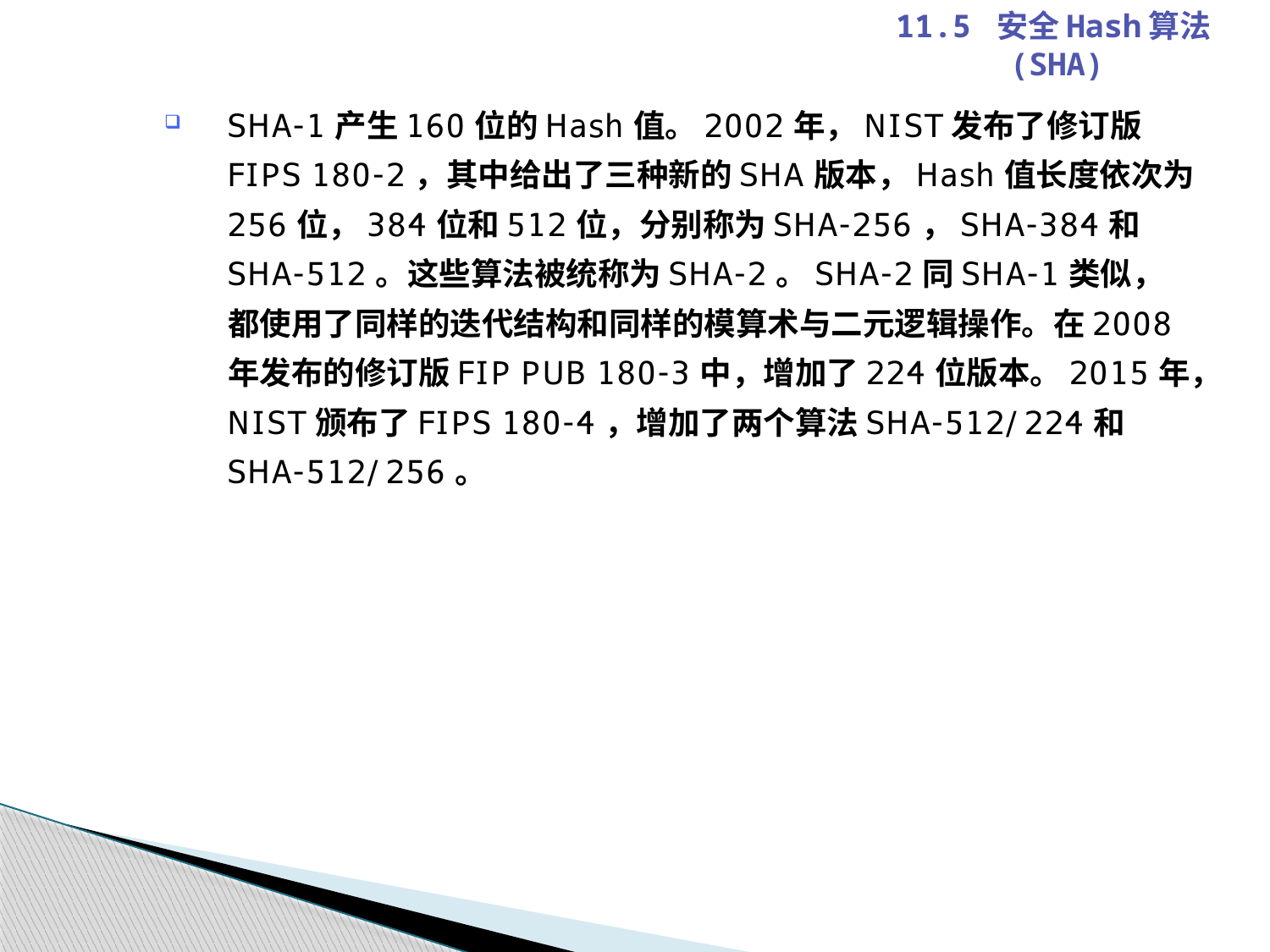

11.5 安全Hash算法(SHA)
SHA-1产生160位的Hash值。2002年，NIST发布了修订版FIPS 180-2，其中给出了三种新的SHA版本，Hash值长度依次为256位，384位和512位，分别称为SHA-256，SHA-384和SHA-512。这些算法被统称为SHA-2。SHA-2同SHA-1类似，都使用了同样的迭代结构和同样的模算术与二元逻辑操作。在2008年发布的修订版FIP PUB 180-3中，增加了224位版本。2015年，NIST颁布了FIPS 180-4，增加了两个算法SHA-512/224和SHA-512/256。